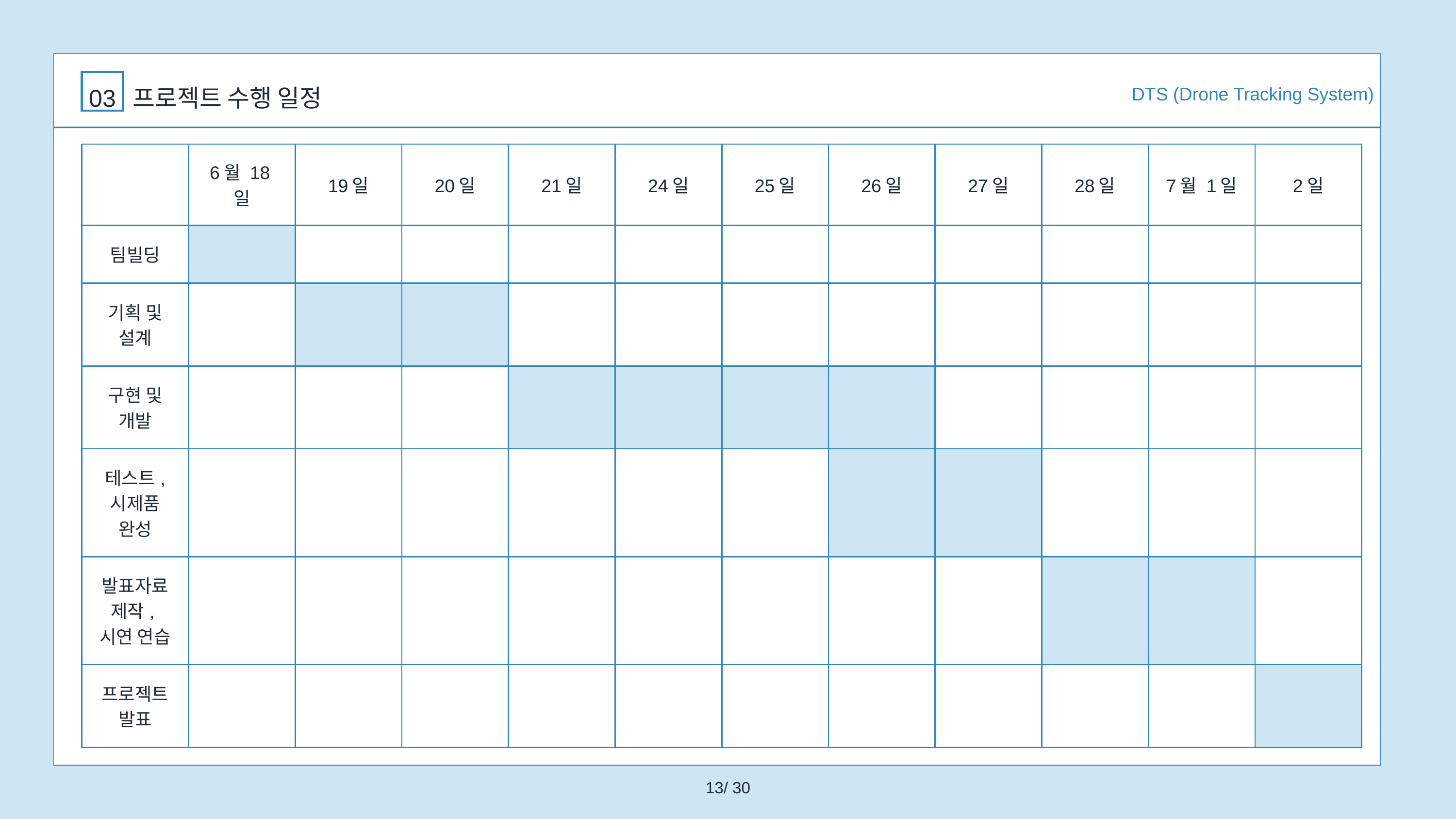

DTS (Drone Tracking System)
03
프로젝트 수행 일정

|  | 6월 18일 | 19일 | 20일 | 21일 | 24일 | 25일 | 26일 | 27일 | 28일 | 7월 1일 | 2일 |
| --- | --- | --- | --- | --- | --- | --- | --- | --- | --- | --- | --- |
| 팀빌딩 |  |  |  |  |  |  |  |  |  |  |  |
| 기획 및 설계 |  |  |  |  |  |  |  |  |  |  |  |
| 구현 및 개발 |  |  |  |  |  |  |  |  |  |  |  |
| 테스트, 시제품 완성 |  |  |  |  |  |  |  |  |  |  |  |
| 발표자료 제작, 시연 연습 |  |  |  |  |  |  |  |  |  |  |  |
| 프로젝트 발표 |  |  |  |  |  |  |  |  |  |  |  |
13/ 30